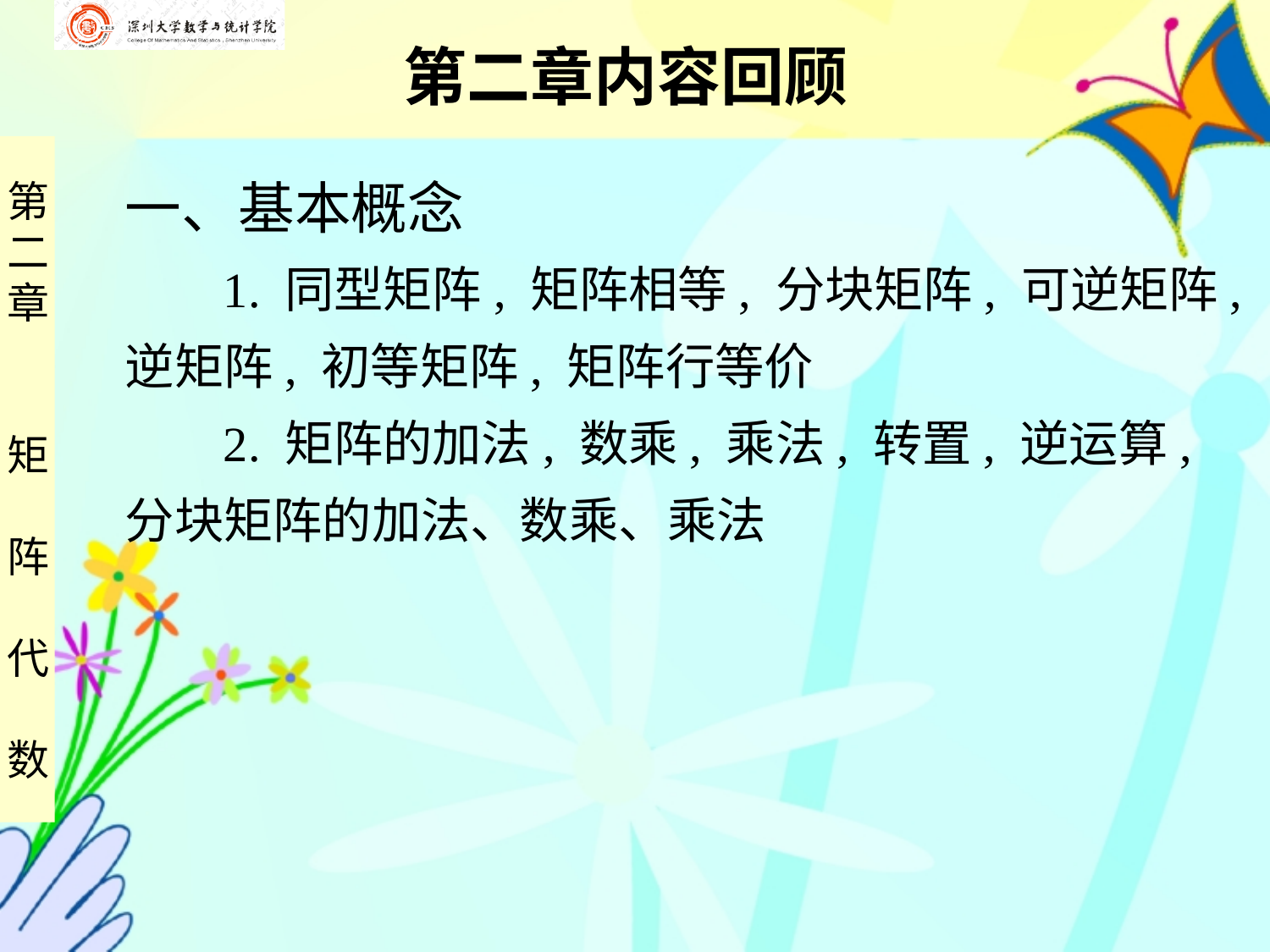

第二章内容回顾
一、基本概念
        1. 同型矩阵, 矩阵相等, 分块矩阵, 可逆矩阵,
逆矩阵, 初等矩阵, 矩阵行等价
        2. 矩阵的加法, 数乘, 乘法, 转置, 逆运算,
分块矩阵的加法、数乘、乘法